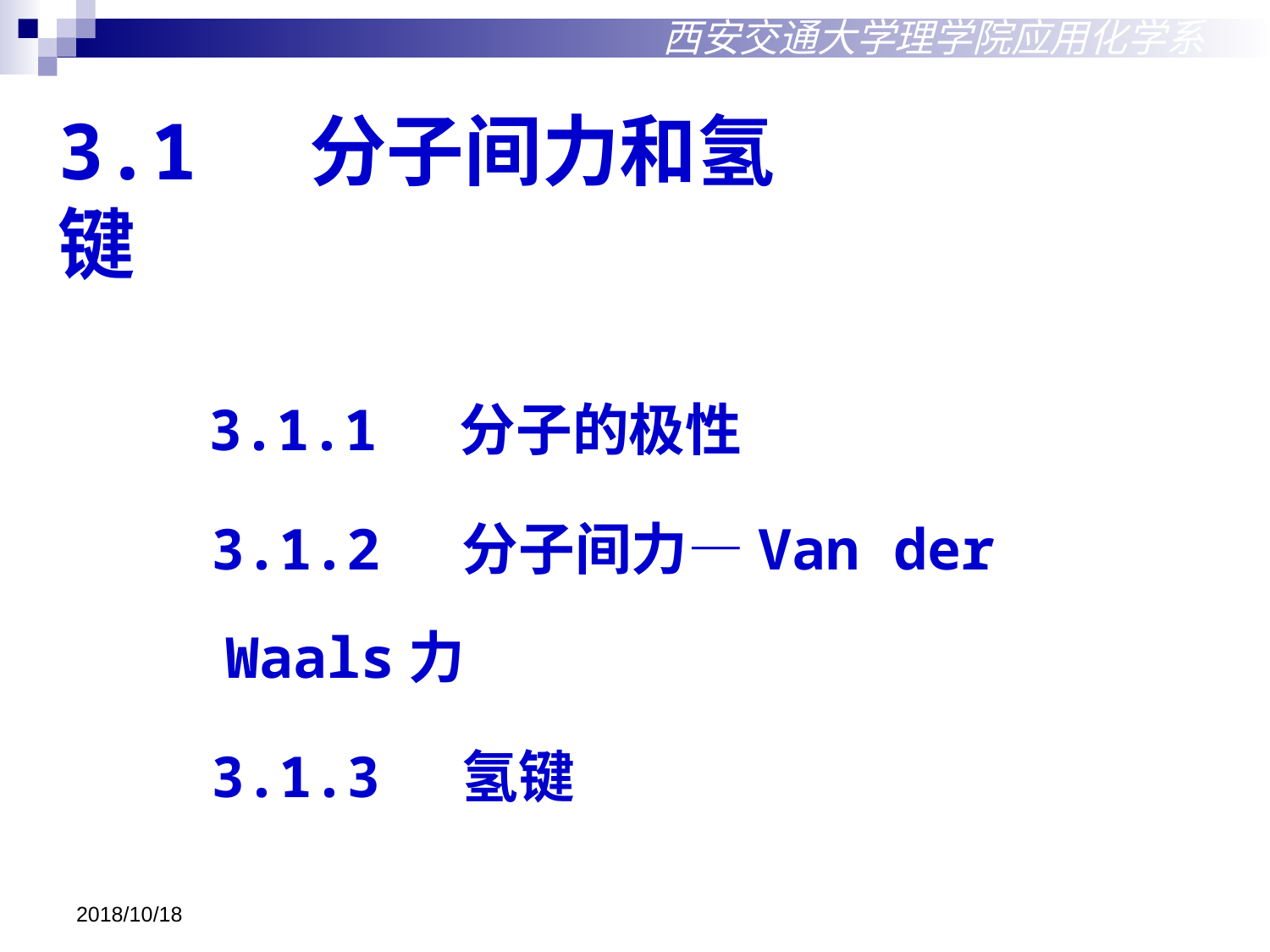

西安交通大学理学院应用化学系
# 3.1  分子间力和氢键
  3.1.1  分子的极性
 3.1.2  分子间力—Van der Waals力
 3.1.3  氢键

2018/10/18